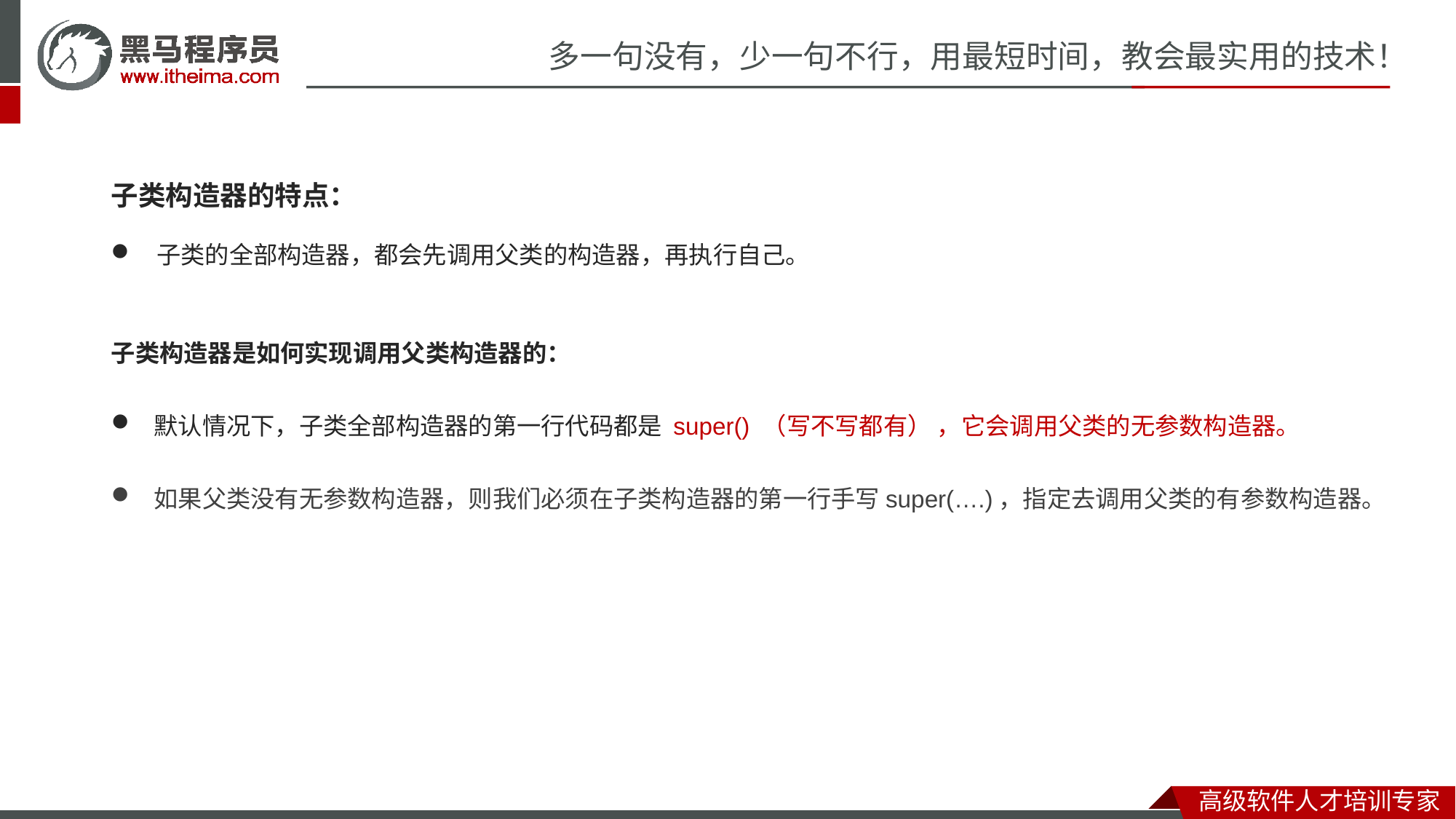

子类构造器的特点：
 子类的全部构造器，都会先调用父类的构造器，再执行自己。
子类构造器是如何实现调用父类构造器的：
默认情况下，子类全部构造器的第一行代码都是 super() （写不写都有） ，它会调用父类的无参数构造器。
如果父类没有无参数构造器，则我们必须在子类构造器的第一行手写super(….)，指定去调用父类的有参数构造器。